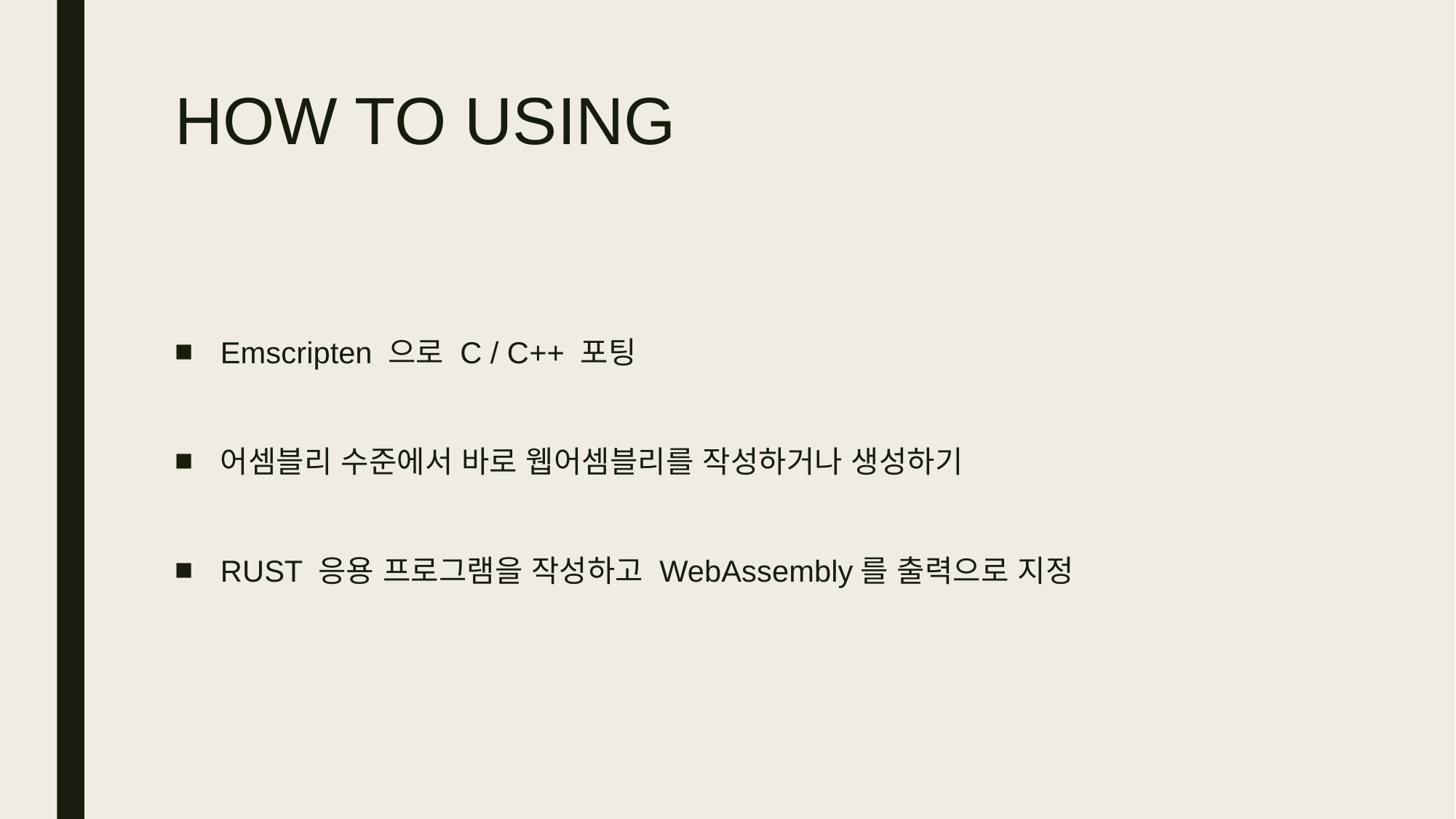

# HOW TO USING
Emscripten 으로 C / C++ 포팅
어셈블리 수준에서 바로 웹어셈블리를 작성하거나 생성하기
RUST 응용 프로그램을 작성하고 WebAssembly를 출력으로 지정